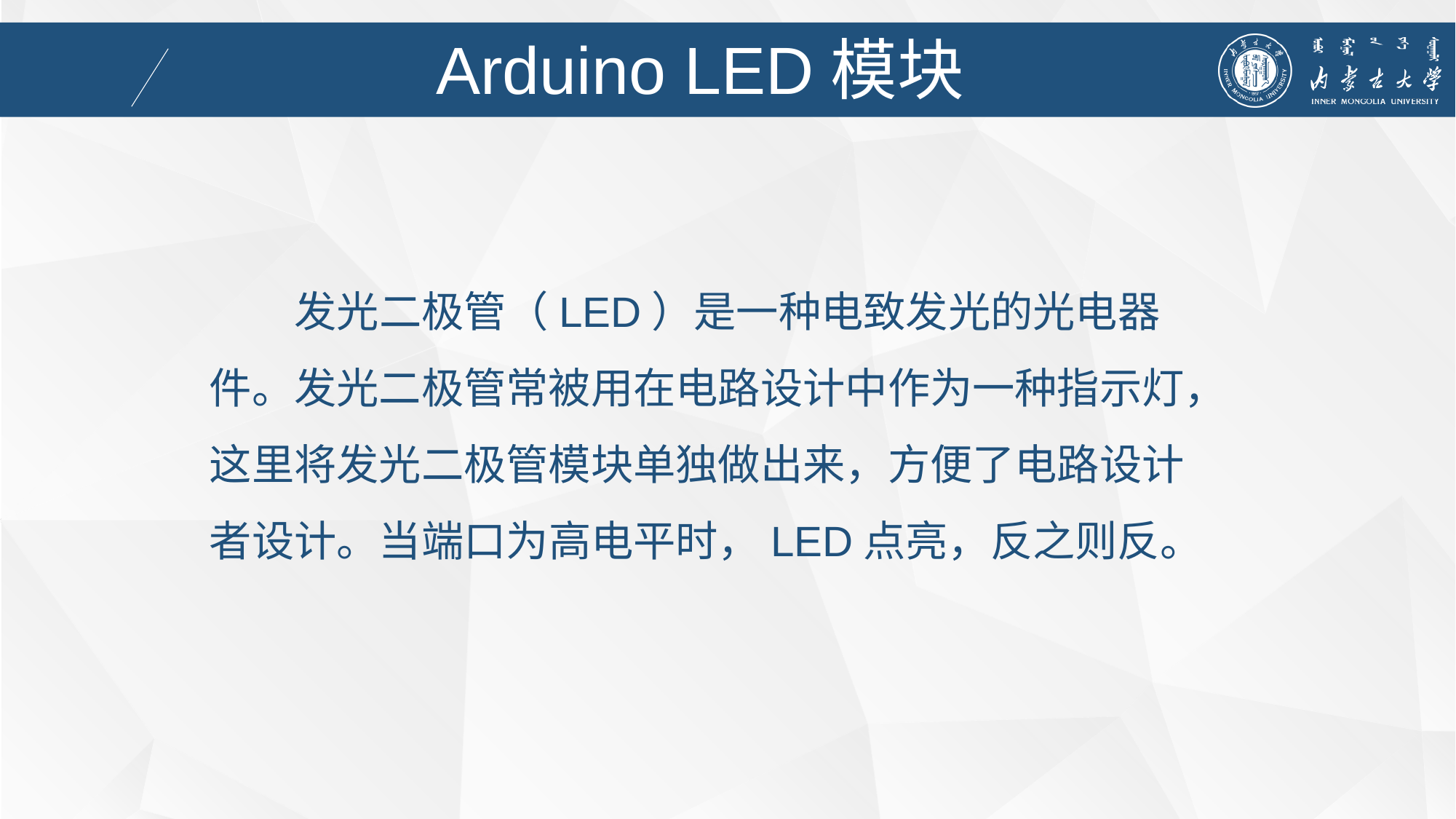

Arduino LED模块
发光二极管（LED）是一种电致发光的光电器件。发光二极管常被用在电路设计中作为一种指示灯，这里将发光二极管模块单独做出来，方便了电路设计者设计。当端口为高电平时，LED点亮，反之则反。